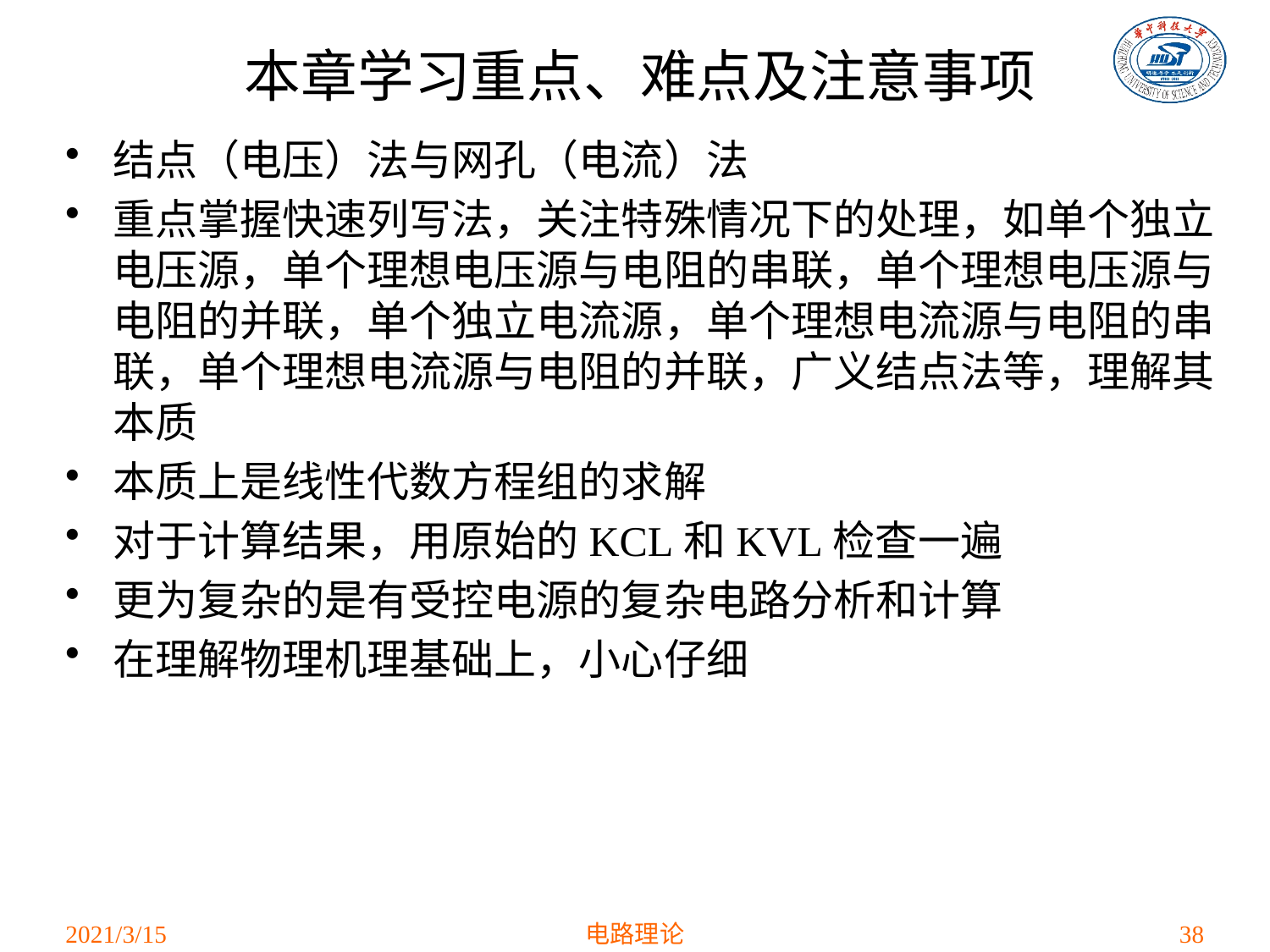

# 本章学习重点、难点及注意事项
结点（电压）法与网孔（电流）法
重点掌握快速列写法，关注特殊情况下的处理，如单个独立电压源，单个理想电压源与电阻的串联，单个理想电压源与电阻的并联，单个独立电流源，单个理想电流源与电阻的串联，单个理想电流源与电阻的并联，广义结点法等，理解其本质
本质上是线性代数方程组的求解
对于计算结果，用原始的KCL和KVL检查一遍
更为复杂的是有受控电源的复杂电路分析和计算
在理解物理机理基础上，小心仔细
2021/3/15
电路理论
38